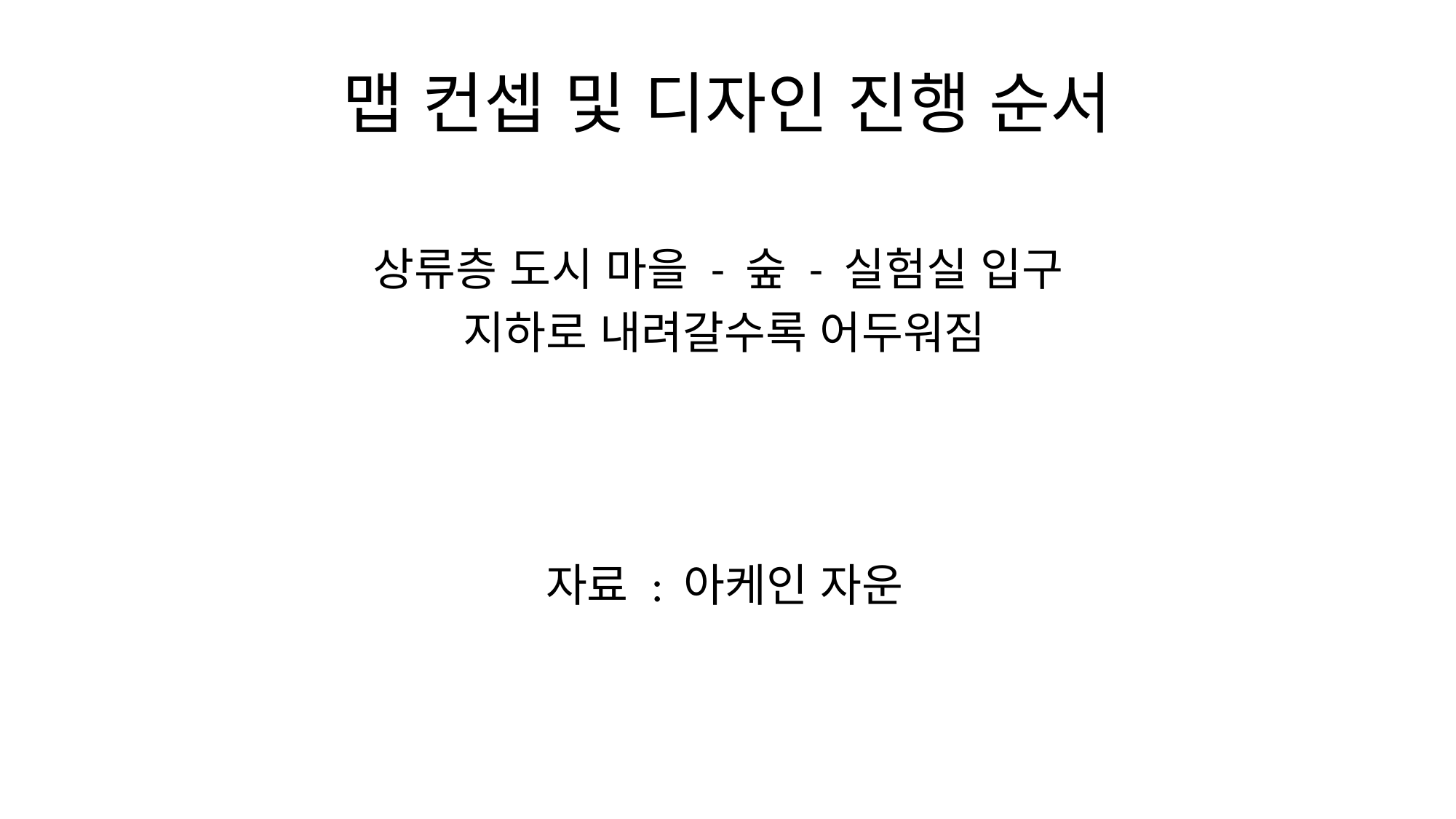

# 맵 컨셉 및 디자인 진행 순서
상류층 도시 마을 - 숲 - 실험실 입구
지하로 내려갈수록 어두워짐

자료 : 아케인 자운